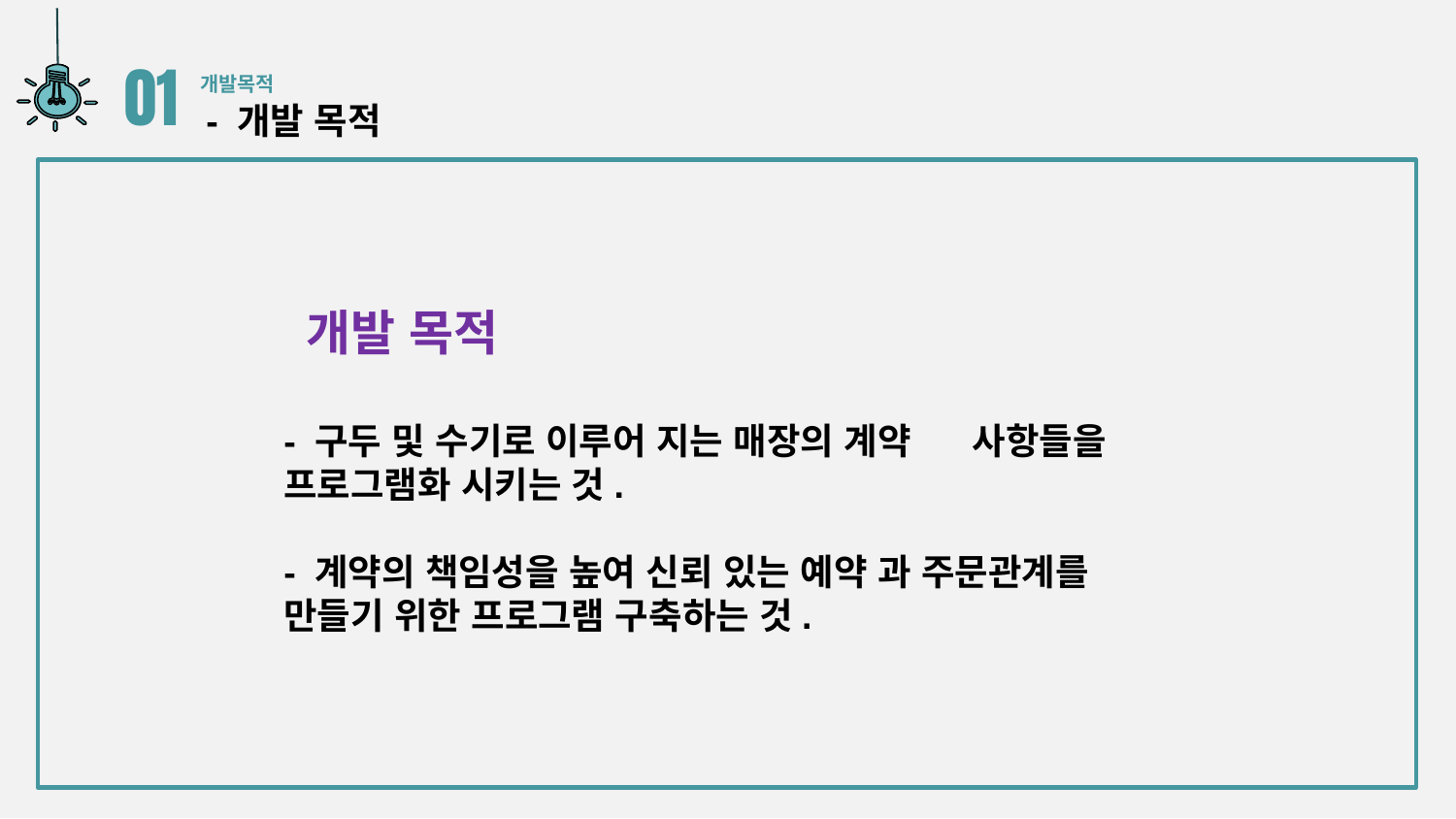

01
개발목적
 - 개발 목적

 개발 목적

- 구두 및 수기로 이루어 지는 매장의 계약      사항들을 프로그램화 시키는 것.

- 계약의 책임성을 높여 신뢰 있는 예약 과 주문관계를 만들기 위한 프로그램 구축하는 것.